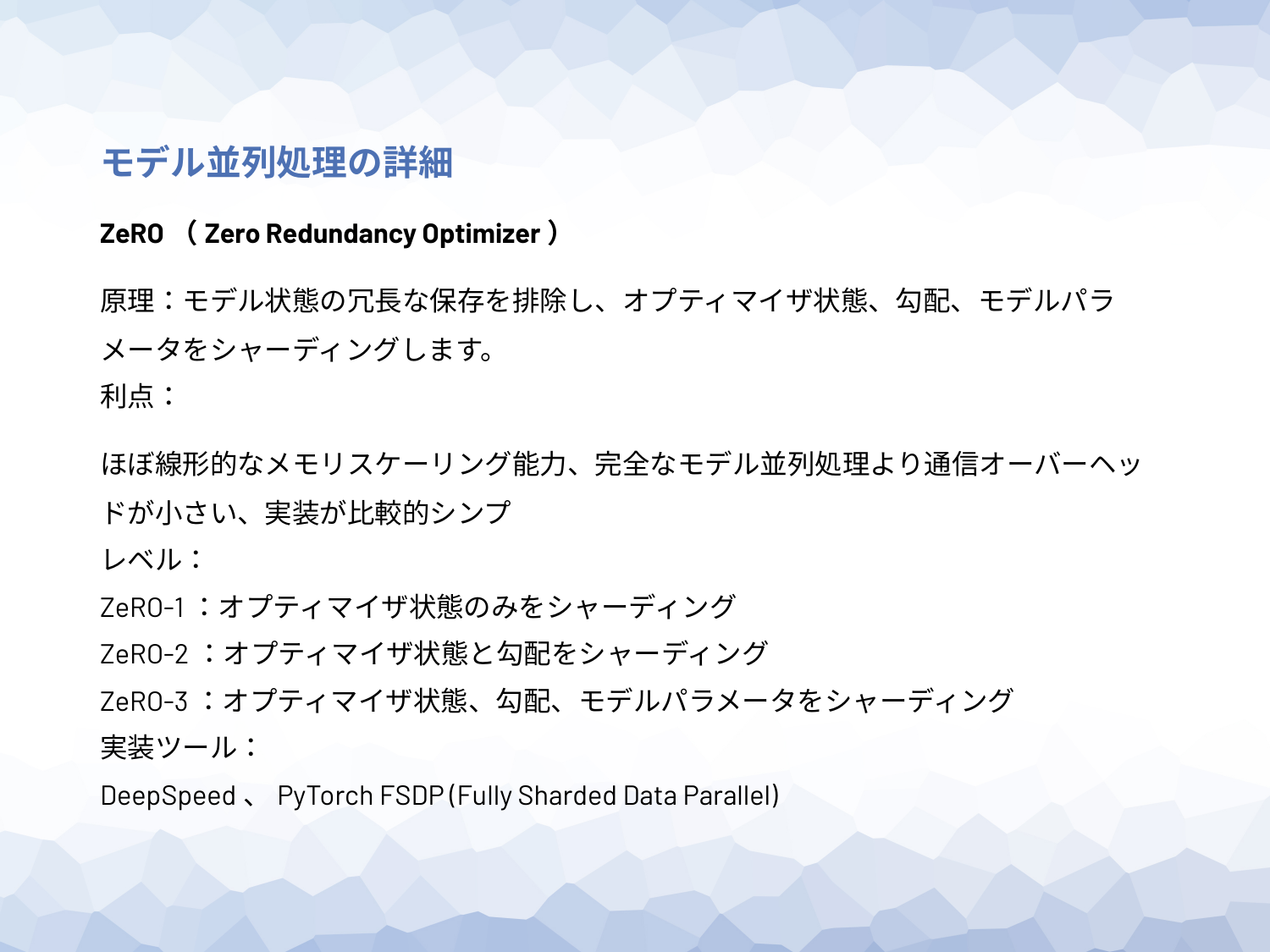

モデル並列処理の詳細
ZeRO（Zero Redundancy Optimizer）
原理：モデル状態の冗長な保存を排除し、オプティマイザ状態、勾配、モデルパラメータをシャーディングします。
利点：
ほぼ線形的なメモリスケーリング能力、完全なモデル並列処理より通信オーバーヘッドが小さい、実装が比較的シンプ
レベル：
ZeRO-1：オプティマイザ状態のみをシャーディング
ZeRO-2：オプティマイザ状態と勾配をシャーディング
ZeRO-3：オプティマイザ状態、勾配、モデルパラメータをシャーディング
実装ツール：
DeepSpeed、PyTorch FSDP (Fully Sharded Data Parallel)